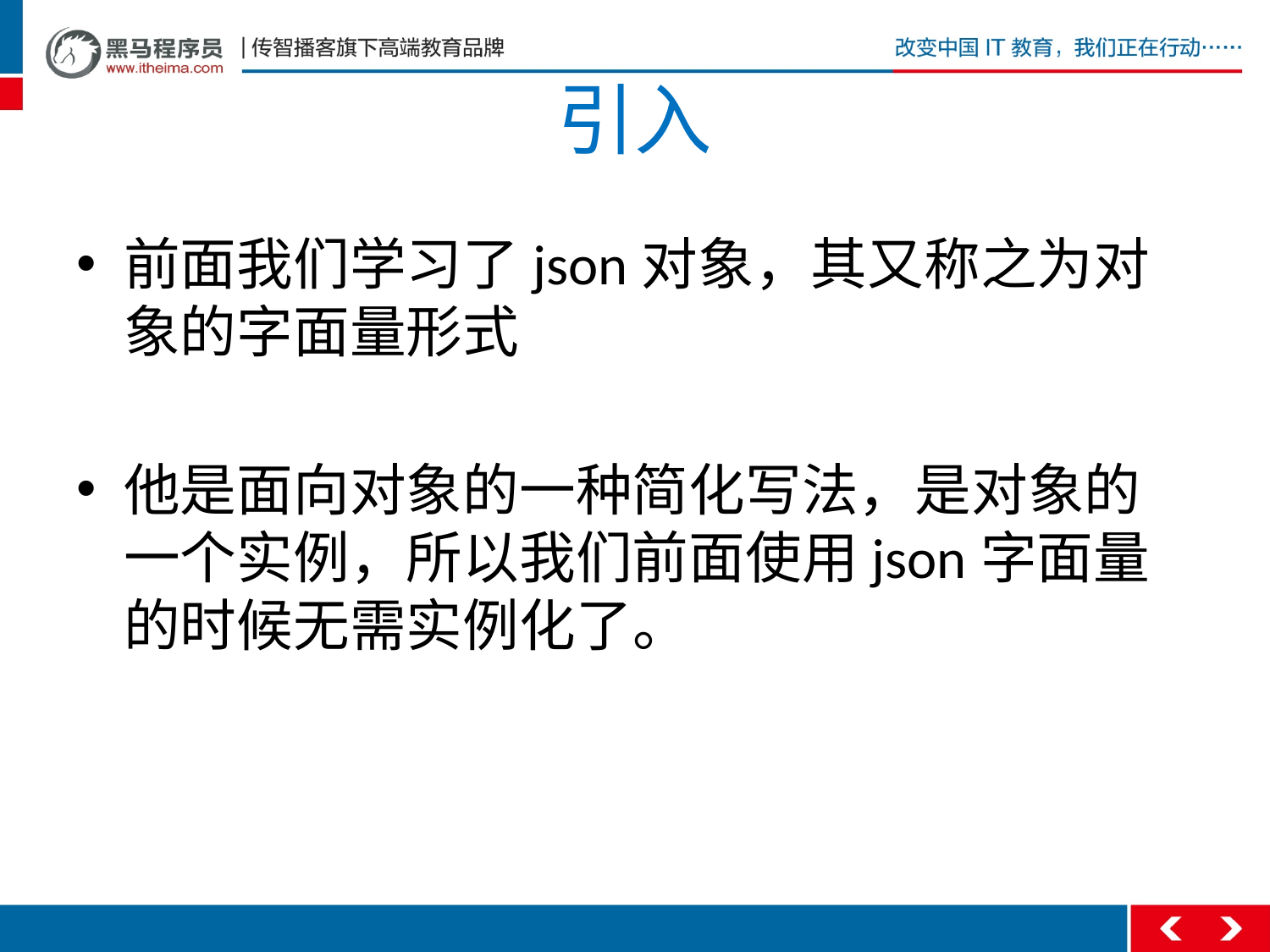

# 引入
前面我们学习了json对象，其又称之为对象的字面量形式

他是面向对象的一种简化写法，是对象的一个实例，所以我们前面使用json字面量的时候无需实例化了。